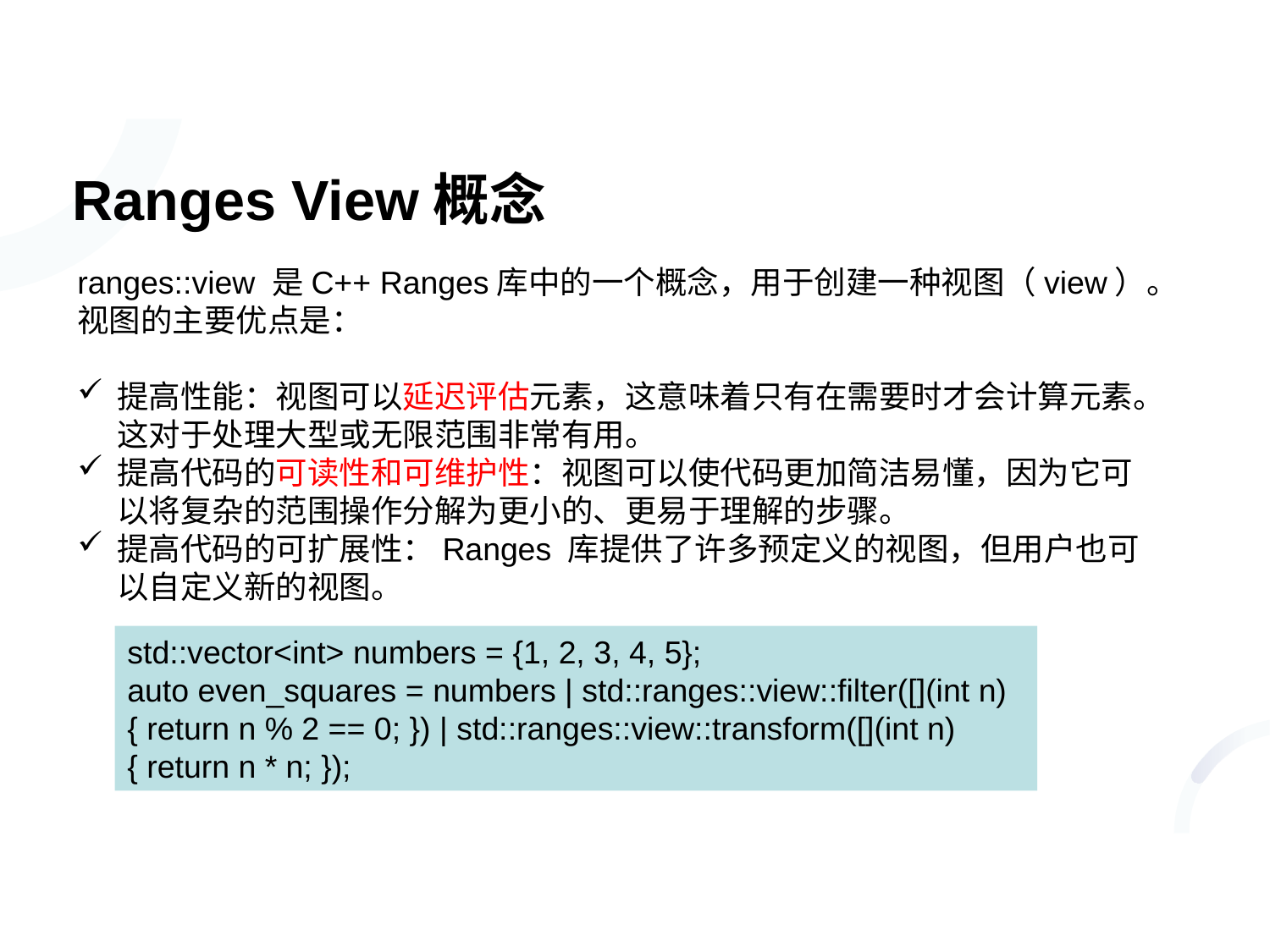

# Ranges View概念
ranges::view 是C++ Ranges库中的一个概念，用于创建一种视图（view）。视图的主要优点是：

提高性能：视图可以延迟评估元素，这意味着只有在需要时才会计算元素。这对于处理大型或无限范围非常有用。
提高代码的可读性和可维护性：视图可以使代码更加简洁易懂，因为它可以将复杂的范围操作分解为更小的、更易于理解的步骤。
提高代码的可扩展性：Ranges 库提供了许多预定义的视图，但用户也可以自定义新的视图。

std::vector<int> numbers = {1, 2, 3, 4, 5};
auto even_squares = numbers | std::ranges::view::filter([](int n) { return n % 2 == 0; }) | std::ranges::view::transform([](int n) { return n * n; });